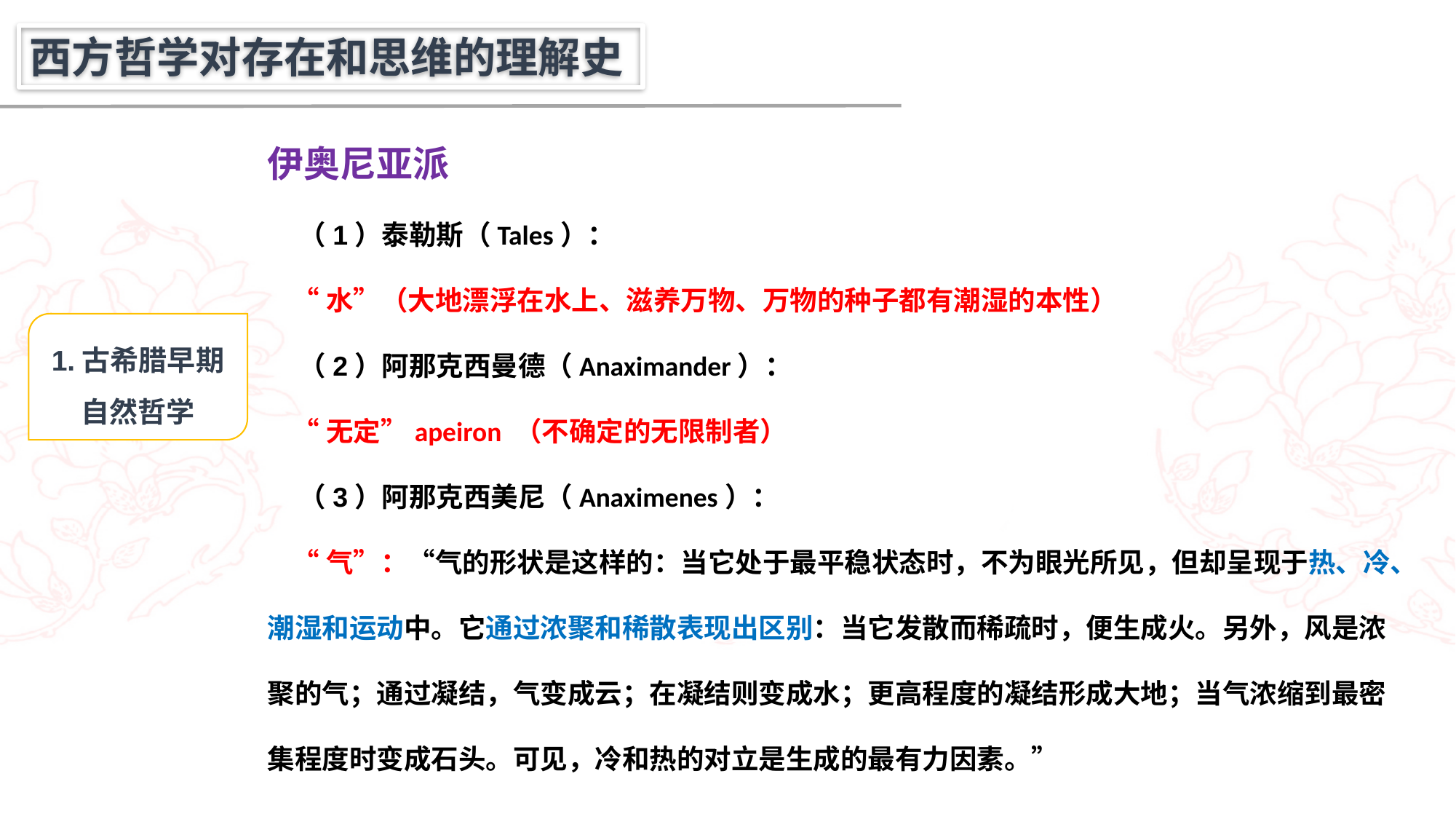

西方哲学对存在和思维的理解史
伊奥尼亚派
    （1）泰勒斯（Tales）：
    “水”（大地漂浮在水上、滋养万物、万物的种子都有潮湿的本性）
    （2）阿那克西曼德（Anaximander）：
    “无定”apeiron （不确定的无限制者）
    （3）阿那克西美尼（Anaximenes）：
    “气”：“气的形状是这样的：当它处于最平稳状态时，不为眼光所见，但却呈现于热、冷、潮湿和运动中。它通过浓聚和稀散表现出区别：当它发散而稀疏时，便生成火。另外，风是浓聚的气；通过凝结，气变成云；在凝结则变成水；更高程度的凝结形成大地；当气浓缩到最密集程度时变成石头。可见，冷和热的对立是生成的最有力因素。”
1.古希腊早期
自然哲学